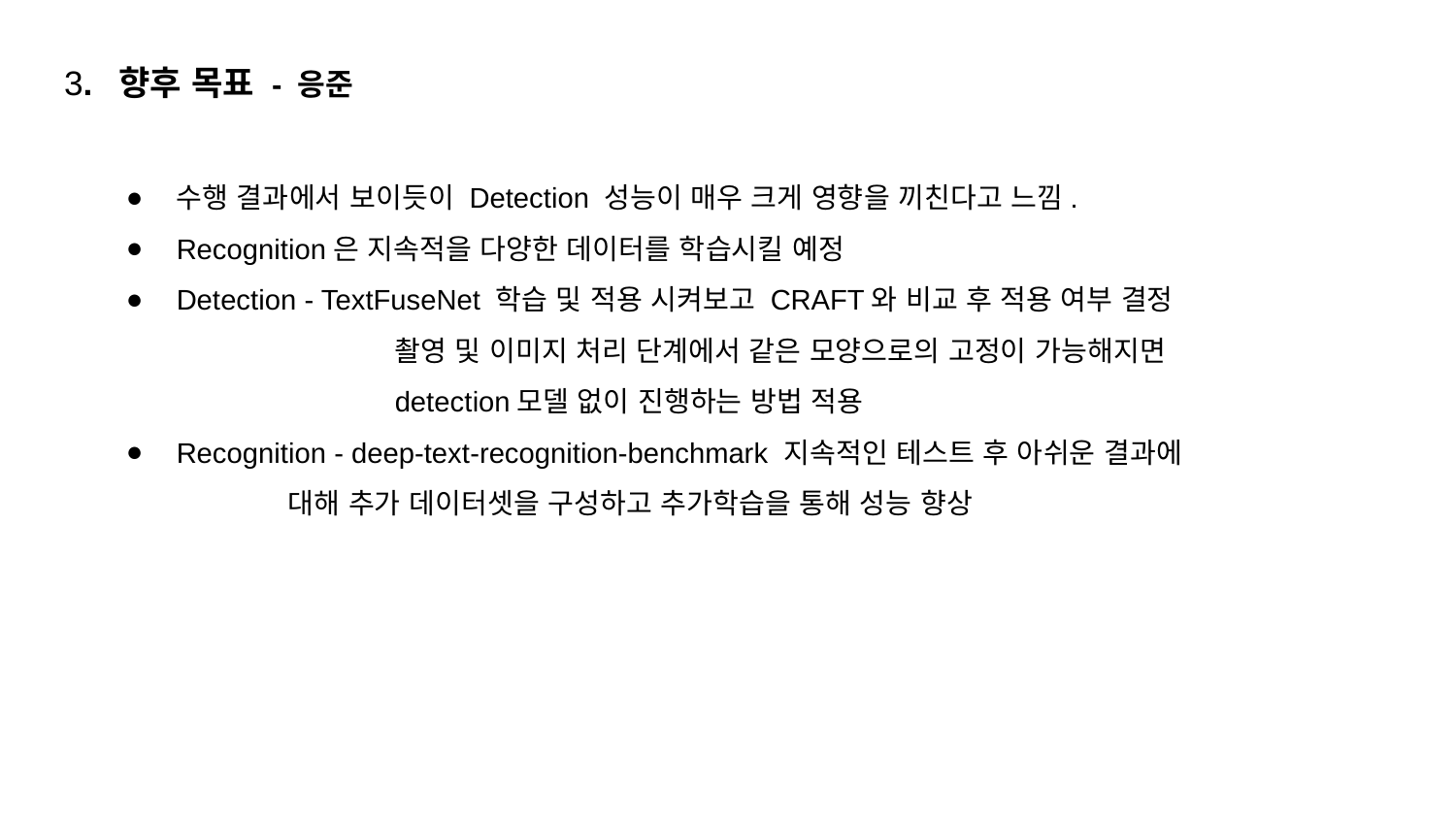

# 3.  향후 목표 - 응준

수행 결과에서 보이듯이 Detection 성능이 매우 크게 영향을 끼친다고 느낌.
Recognition은 지속적을 다양한 데이터를 학습시킬 예정
Detection - TextFuseNet 학습 및 적용 시켜보고 CRAFT와 비교 후 적용 여부 결정
		촬영 및 이미지 처리 단계에서 같은 모양으로의 고정이 가능해지면
		detection모델 없이 진행하는 방법 적용
Recognition - deep-text-recognition-benchmark 지속적인 테스트 후 아쉬운 결과에
    대해 추가 데이터셋을 구성하고 추가학습을 통해 성능 향상